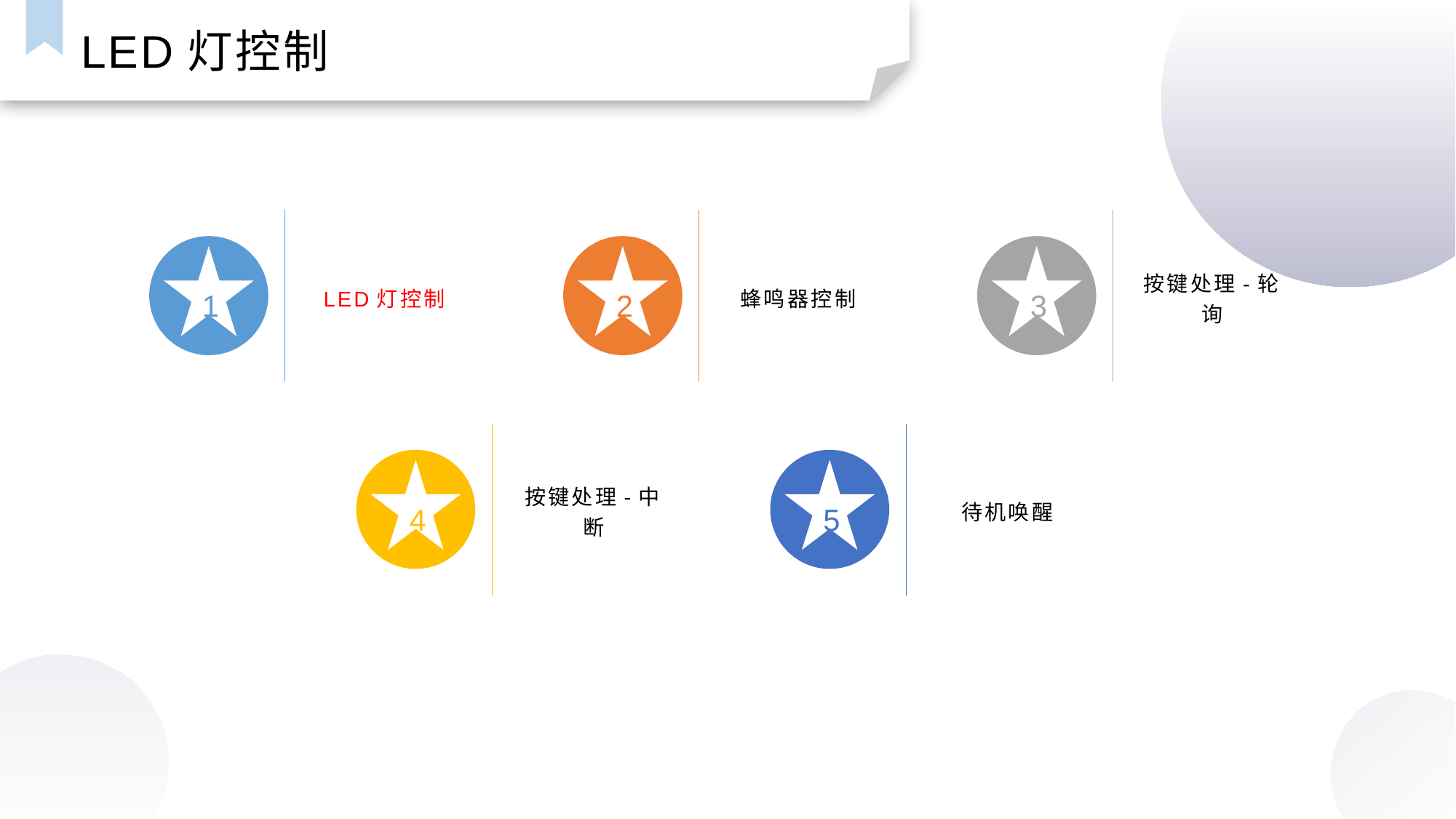

LED灯控制

LED灯控制
蜂鸣器控制
按键处理-轮询

1
2
3
按键处理-中断
待机唤醒

4
5